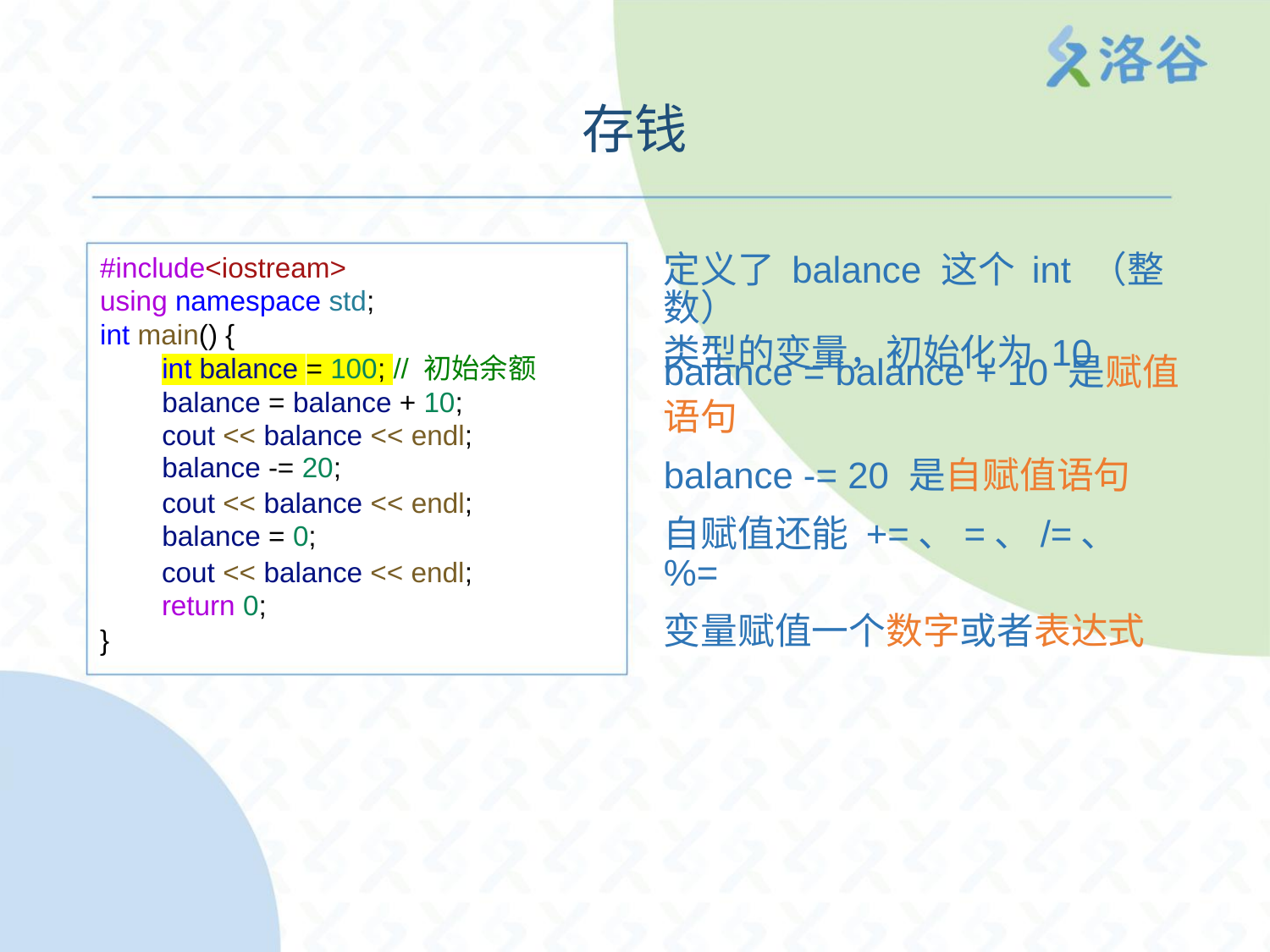

存钱
#include<iostream>
using namespace std;
int main() {
定义了 balance 这个 int （整数）
类型的变量，初始化为 10
int balance = 100; // 初始余额
balance = balance + 10;
cout << balance << endl;
balance -= 20;
cout << balance << endl;
balance = 0;
balance = balance + 10 是赋值
语句
balance -= 20 是自赋值语句
自赋值还能 +=、=、/=、%=
变量赋值一个数字或者表达式
cout << balance << endl;
return 0;
}